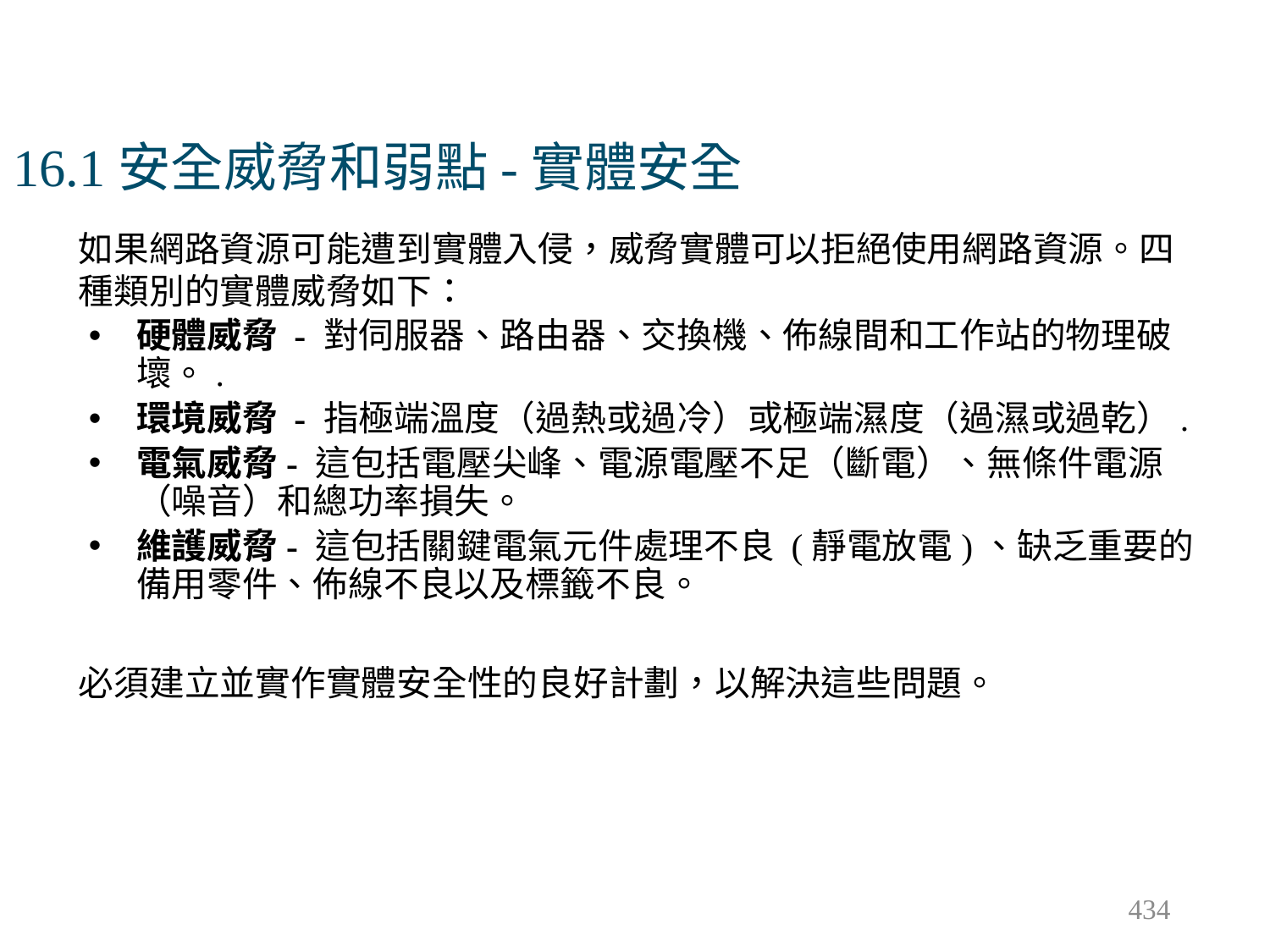

# 16.1安全威脅和弱點-實體安全
如果網路資源可能遭到實體入侵，威脅實體可以拒絕使用網路資源。四種類別的實體威脅如下：
硬體威脅 - 對伺服器、路由器、交換機、佈線間和工作站的物理破壞。.
環境威脅 - 指極端溫度（過熱或過冷）或極端濕度（過濕或過乾）.
電氣威脅- 這包括電壓尖峰、電源電壓不足（斷電）、無條件電源（噪音）和總功率損失。
維護威脅- 這包括關鍵電氣元件處理不良 (靜電放電)、缺乏重要的備用零件、佈線不良以及標籤不良。

必須建立並實作實體安全性的良好計劃，以解決這些問題。

434